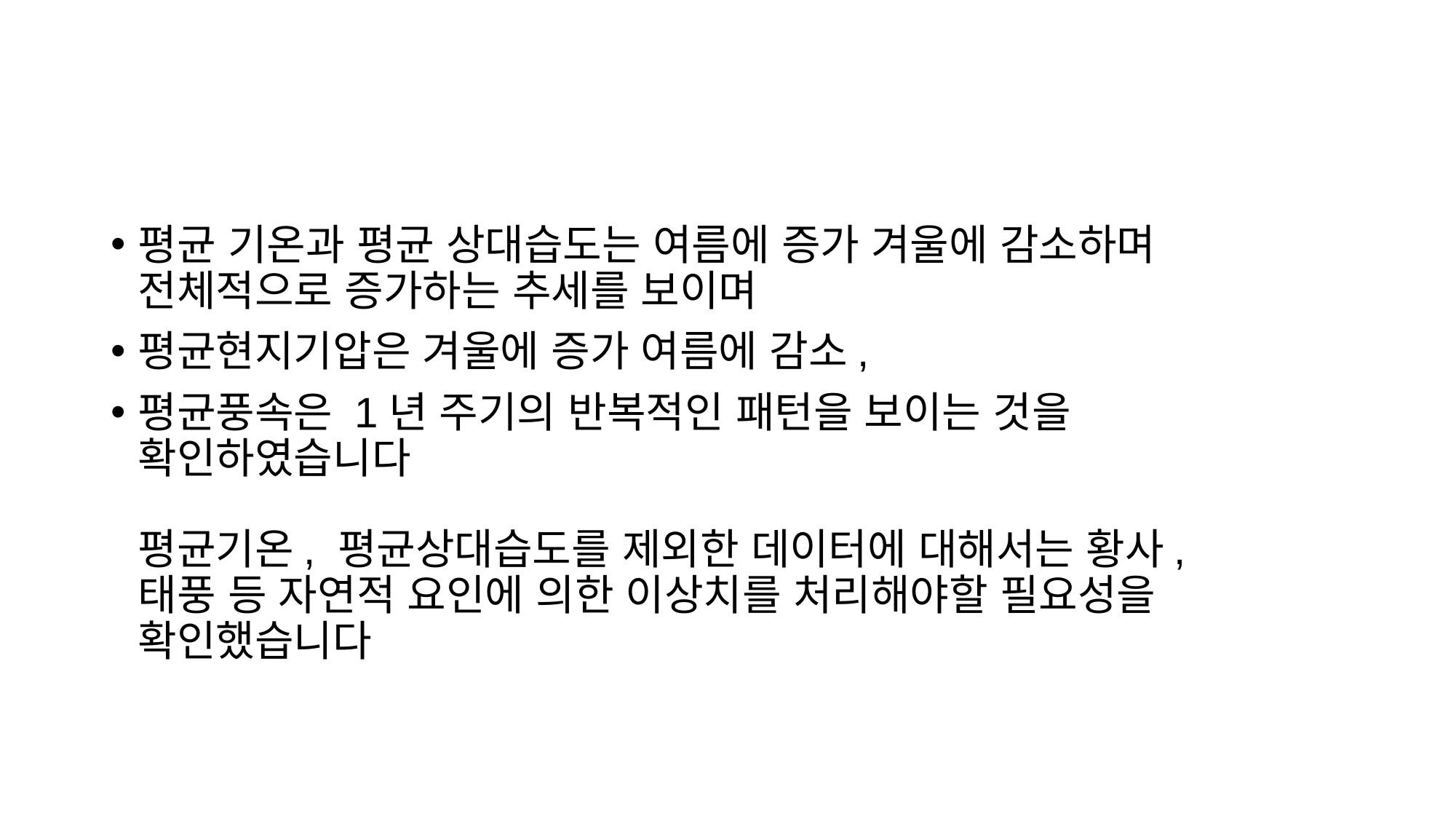

평균 기온과 평균 상대습도는 여름에 증가 겨울에 감소하며
전체적으로 증가하는 추세를 보이며
평균현지기압은 겨울에 증가 여름에 감소,
평균풍속은 1년 주기의 반복적인 패턴을 보이는 것을
확인하였습니다
평균기온, 평균상대습도를 제외한 데이터에 대해서는 황사,
태풍 등 자연적 요인에 의한 이상치를 처리해야할 필요성을
확인했습니다